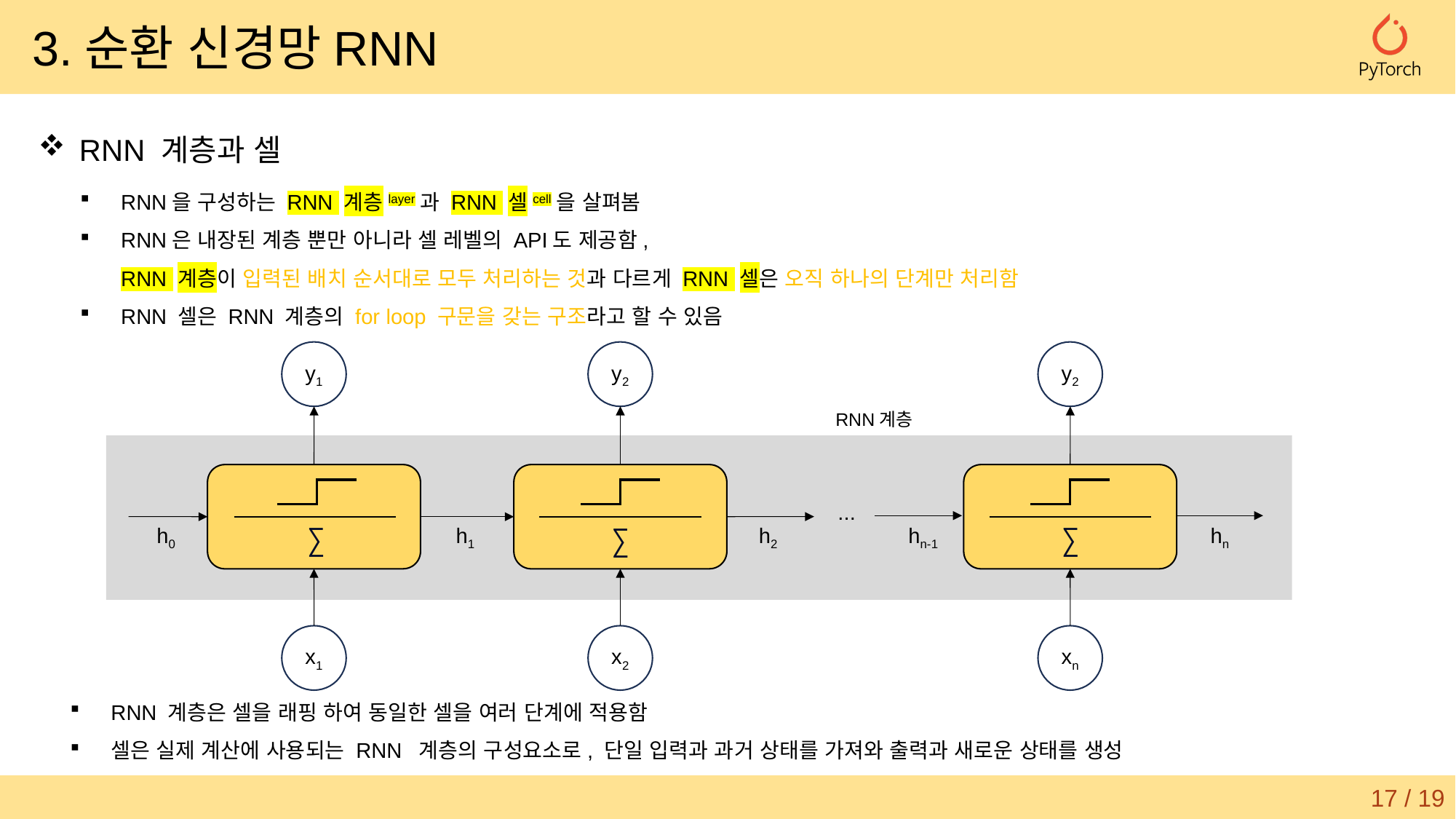

3.순환 신경망RNN
RNN 계층과 셀
RNN을 구성하는 RNN 계층layer과 RNN 셀cell을 살펴봄
RNN은 내장된 계층 뿐만 아니라 셀 레벨의 API도 제공함,
RNN 계층이 입력된 배치 순서대로 모두 처리하는 것과 다르게 RNN 셀은 오직 하나의 단계만 처리함
RNN 셀은 RNN 계층의 for loop 구문을 갖는 구조라고 할 수 있음
y1
y2
y2
RNN계층

...
∑
∑
∑
h2
hn-1
hn
h1
h0
x1
x2
xn
RNN 계층은 셀을 래핑 하여 동일한 셀을 여러 단계에 적용함
셀은 실제 계산에 사용되는 RNN  계층의 구성요소로, 단일 입력과 과거 상태를 가져와 출력과 새로운 상태를 생성
17 / 19